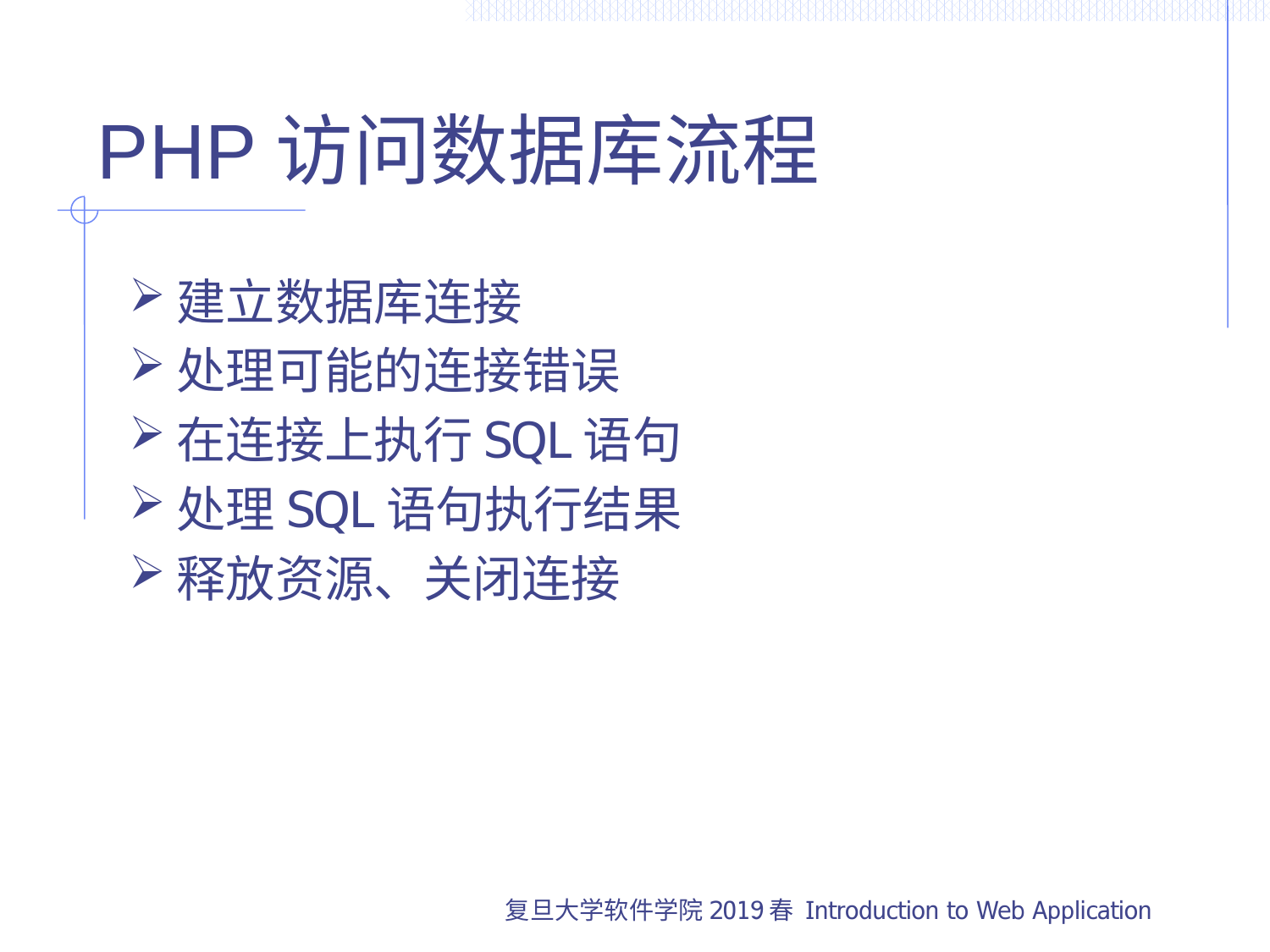

# PHP访问数据库流程
建立数据库连接
处理可能的连接错误
在连接上执行SQL语句
处理SQL语句执行结果
释放资源、关闭连接